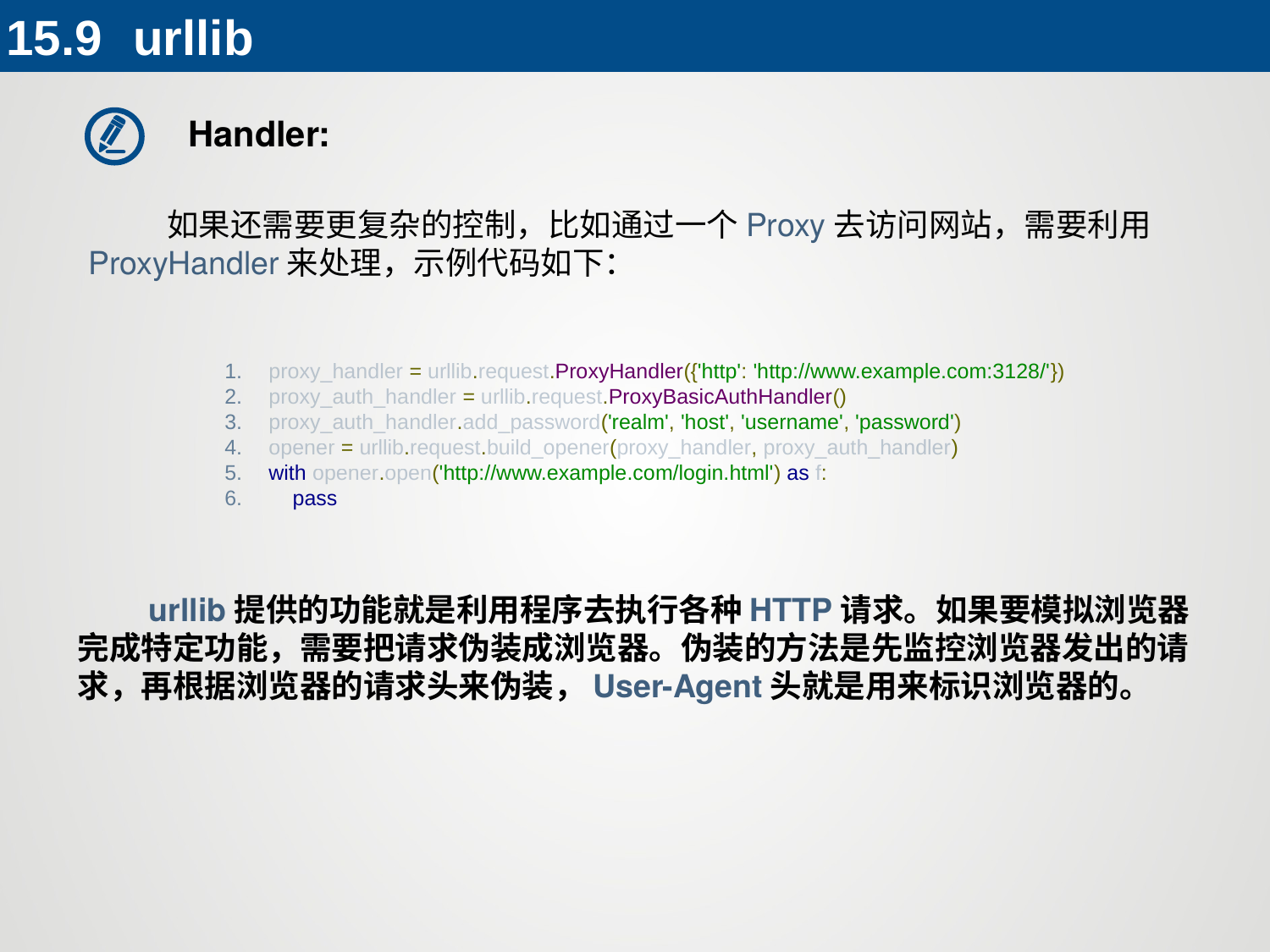

15.9 	urllib
Handler:

        如果还需要更复杂的控制，比如通过一个Proxy去访问网站，需要利用ProxyHandler来处理，示例代码如下：
proxy_handler = urllib.request.ProxyHandler({'http': 'http://www.example.com:3128/'})
proxy_auth_handler = urllib.request.ProxyBasicAuthHandler()
proxy_auth_handler.add_password('realm', 'host', 'username', 'password')
opener = urllib.request.build_opener(proxy_handler, proxy_auth_handler)
with opener.open('http://www.example.com/login.html') as f:
    pass

        urllib提供的功能就是利用程序去执行各种HTTP请求。如果要模拟浏览器完成特定功能，需要把请求伪装成浏览器。伪装的方法是先监控浏览器发出的请求，再根据浏览器的请求头来伪装，User-Agent头就是用来标识浏览器的。